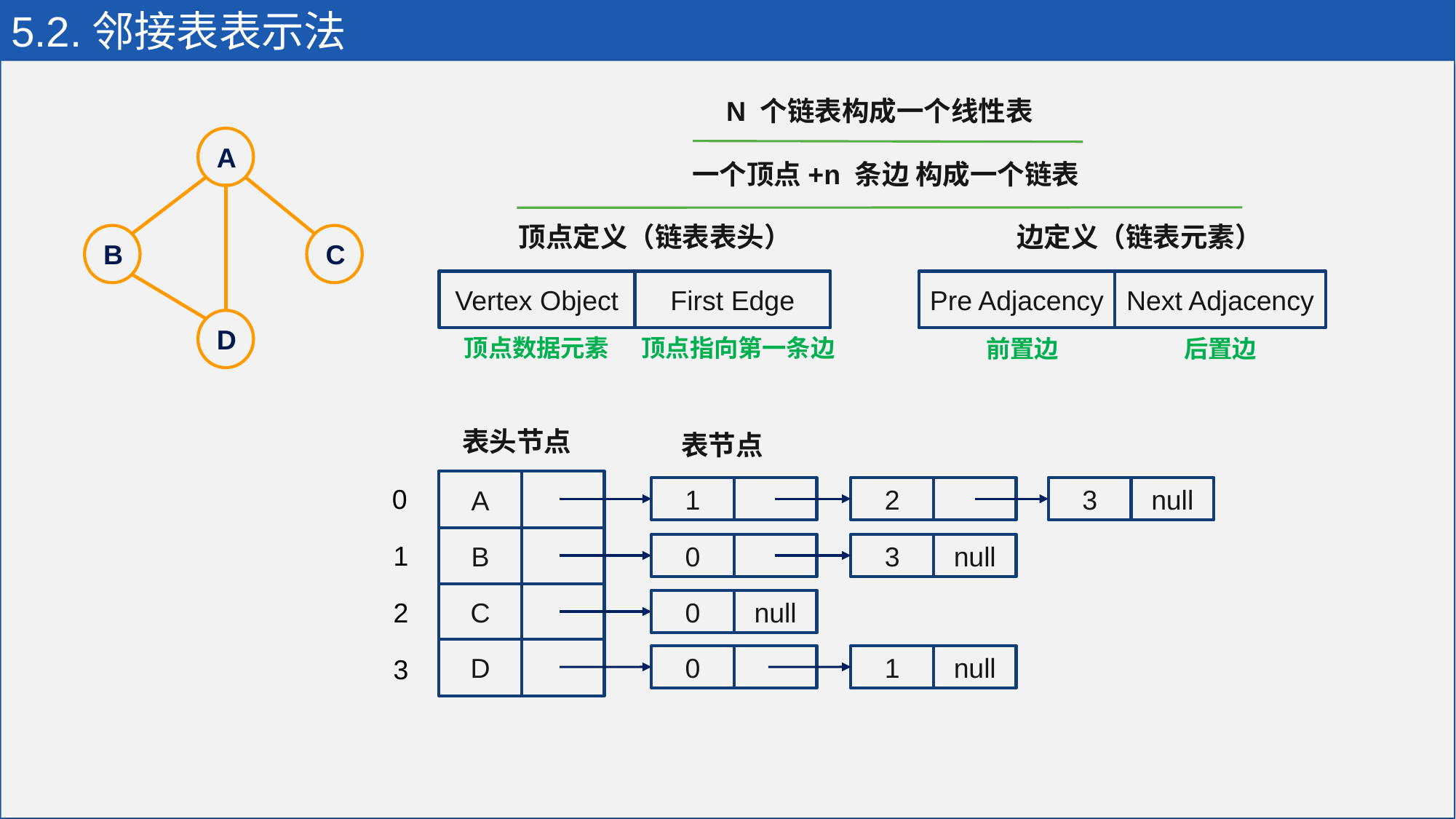

# 5.2.邻接表表示法
N 个链表构成一个线性表
一个顶点+n 条边 构成一个链表
A
B
C
D
顶点定义（链表表头）
边定义（链表元素）
Vertex Object
First Edge
Pre Adjacency
Next Adjacency
顶点数据元素
顶点指向第一条边
前置边
后置边
表头节点
表节点
A

0
1

2

3
null
B

1
0

3
null
C

2
0
null
D

0

1
null
3